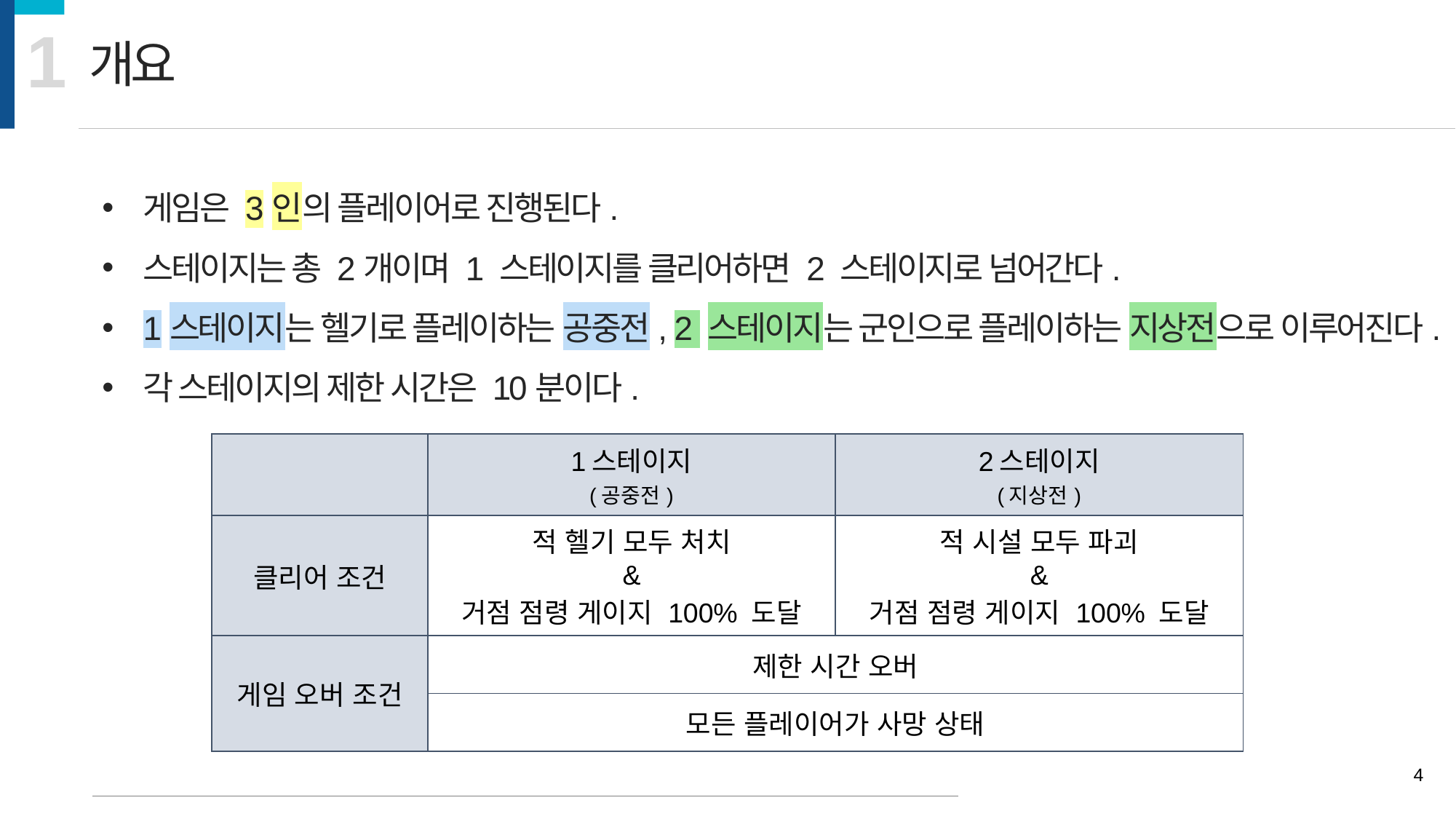

1
개요
게임은 3인의 플레이어로 진행된다.
스테이지는 총 2개이며 1 스테이지를 클리어하면 2 스테이지로 넘어간다.
1스테이지는 헬기로 플레이하는 공중전, 2 스테이지는 군인으로 플레이하는 지상전으로 이루어진다.
각 스테이지의 제한 시간은 10분이다.
|  | 1스테이지 (공중전) | 2스테이지 (지상전) |
| --- | --- | --- |
| 클리어 조건 | 적 헬기 모두 처치 & 거점 점령 게이지 100% 도달 | 적 시설 모두 파괴 & 거점 점령 게이지 100% 도달 |
| 게임 오버 조건 | 제한 시간 오버 |  |
|  | 모든 플레이어가 사망 상태 |  |
4